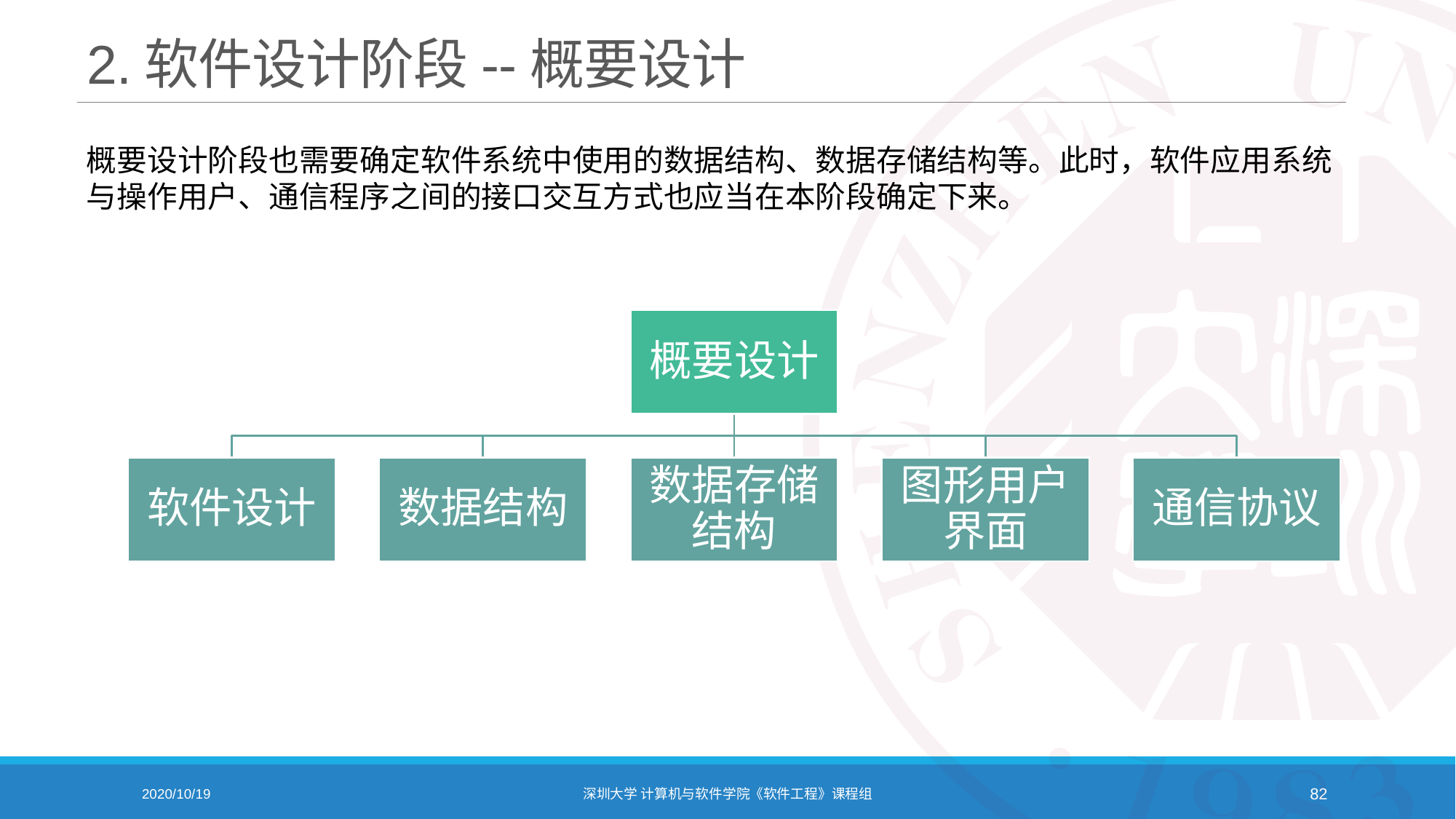

# 2.软件设计阶段--概要设计
概要设计阶段也需要确定软件系统中使用的数据结构、数据存储结构等。此时，软件应用系统与操作用户、通信程序之间的接口交互方式也应当在本阶段确定下来。
概要设计
软件设计
数据结构
数据存储结构
图形用户界面
通信协议
2020/10/19
深圳大学 计算机与软件学院《软件工程》课程组
82